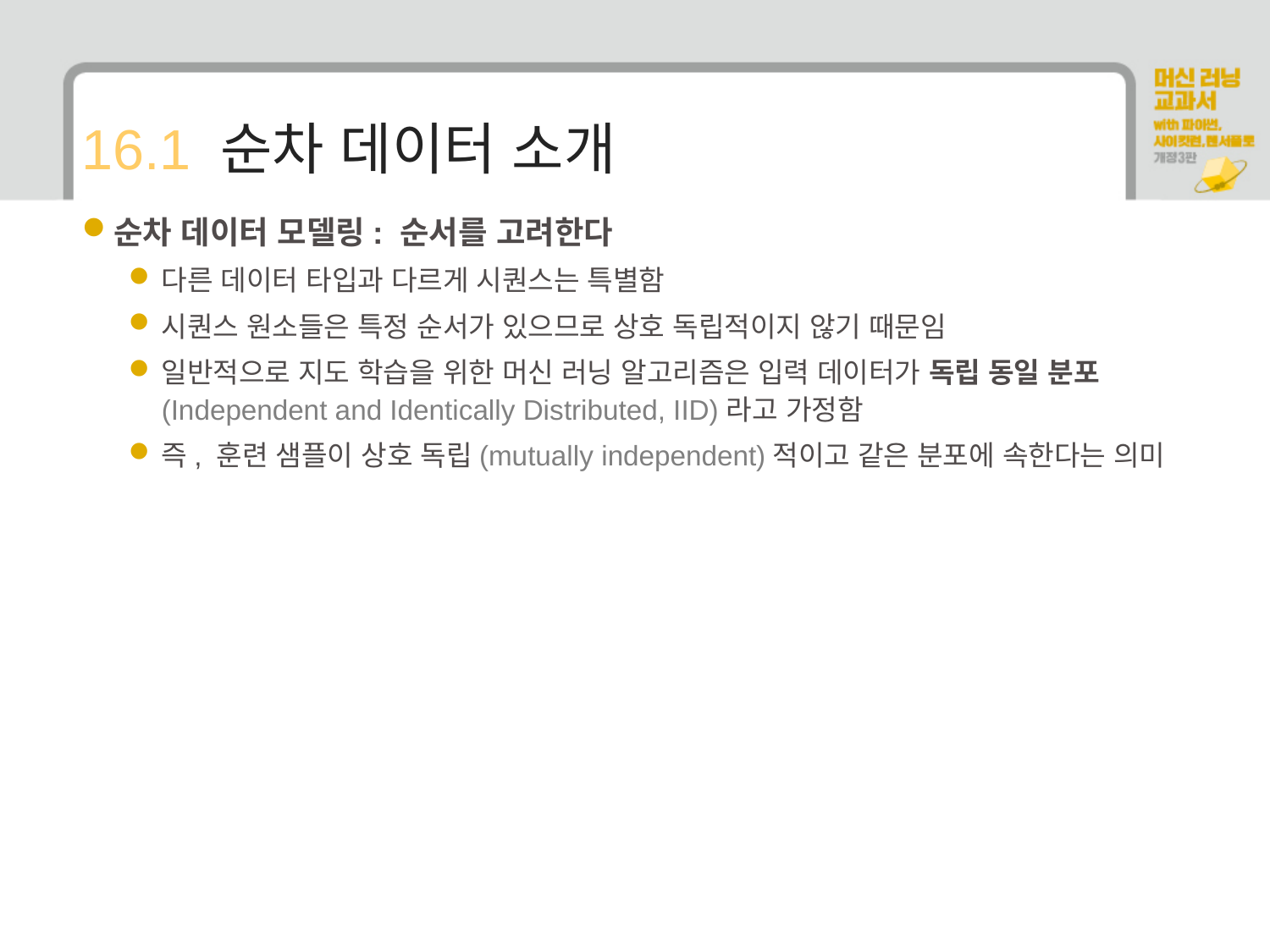

# 16.1 순차 데이터 소개
순차 데이터 모델링: 순서를 고려한다
다른 데이터 타입과 다르게 시퀀스는 특별함
시퀀스 원소들은 특정 순서가 있으므로 상호 독립적이지 않기 때문임
일반적으로 지도 학습을 위한 머신 러닝 알고리즘은 입력 데이터가 독립 동일 분포(Independent and Identically Distributed, IID)라고 가정함
즉, 훈련 샘플이 상호 독립(mutually independent)적이고 같은 분포에 속한다는 의미